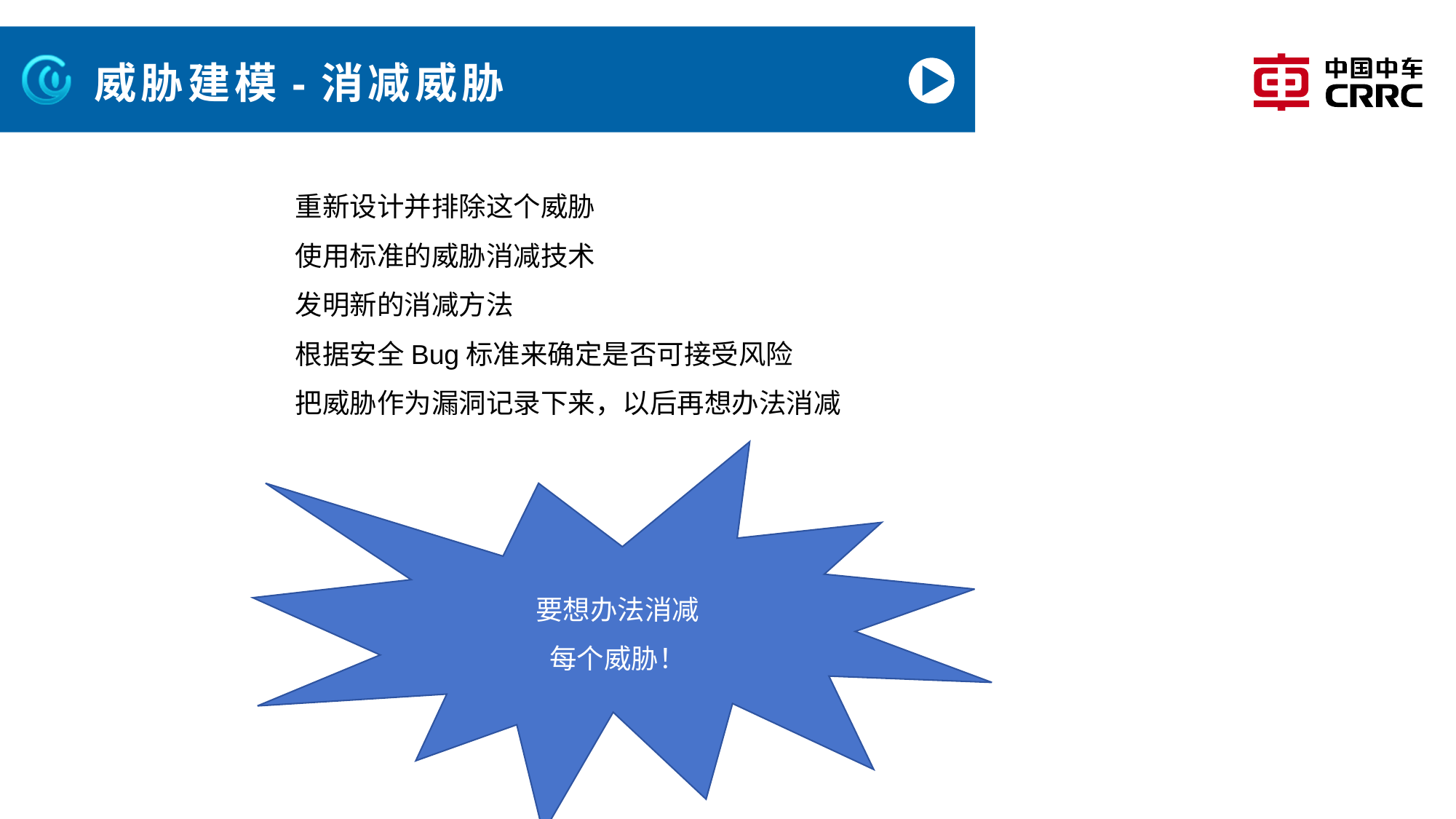

# 威胁建模-消减威胁
重新设计并排除这个威胁
使用标准的威胁消减技术
发明新的消减方法
根据安全Bug标准来确定是否可接受风险
把威胁作为漏洞记录下来，以后再想办法消减
要想办法消减
每个威胁！
38